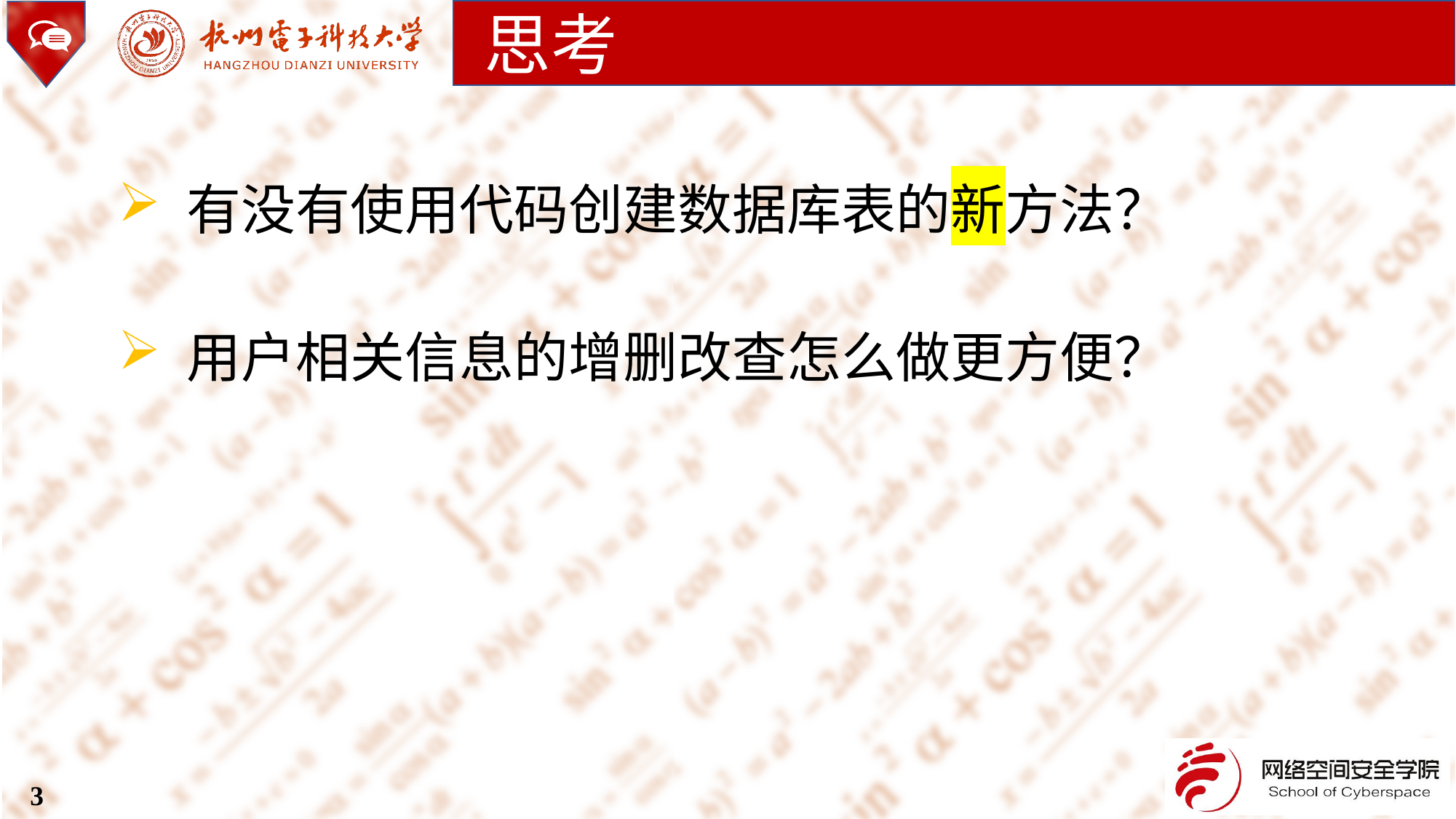

思考
有没有使用代码创建数据库表的新方法？

用户相关信息的增删改查怎么做更方便？
3